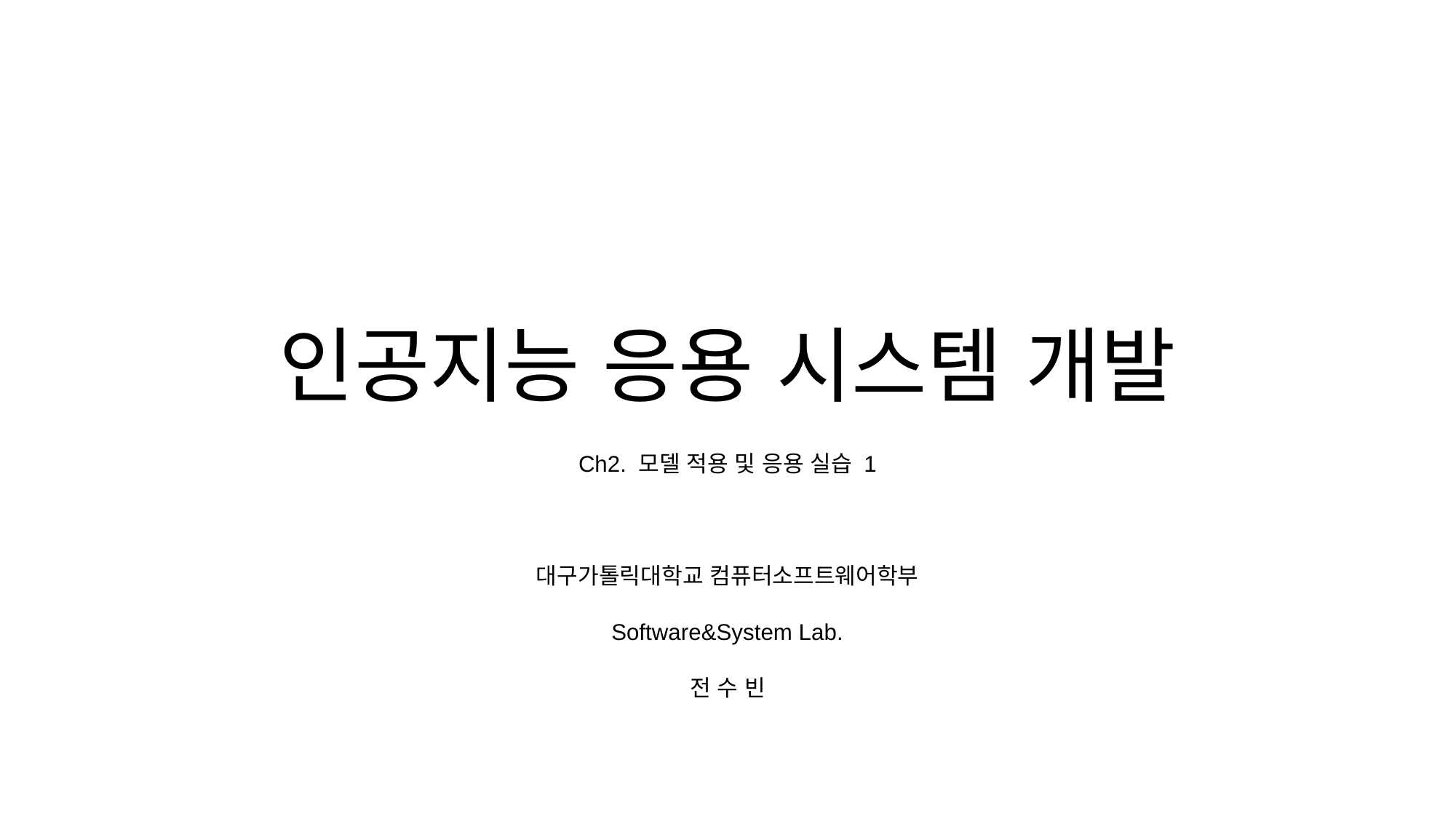

# 인공지능 응용 시스템 개발
Ch2. 모델 적용 및 응용 실습 1

대구가톨릭대학교 컴퓨터소프트웨어학부
Software&System Lab.
전 수 빈